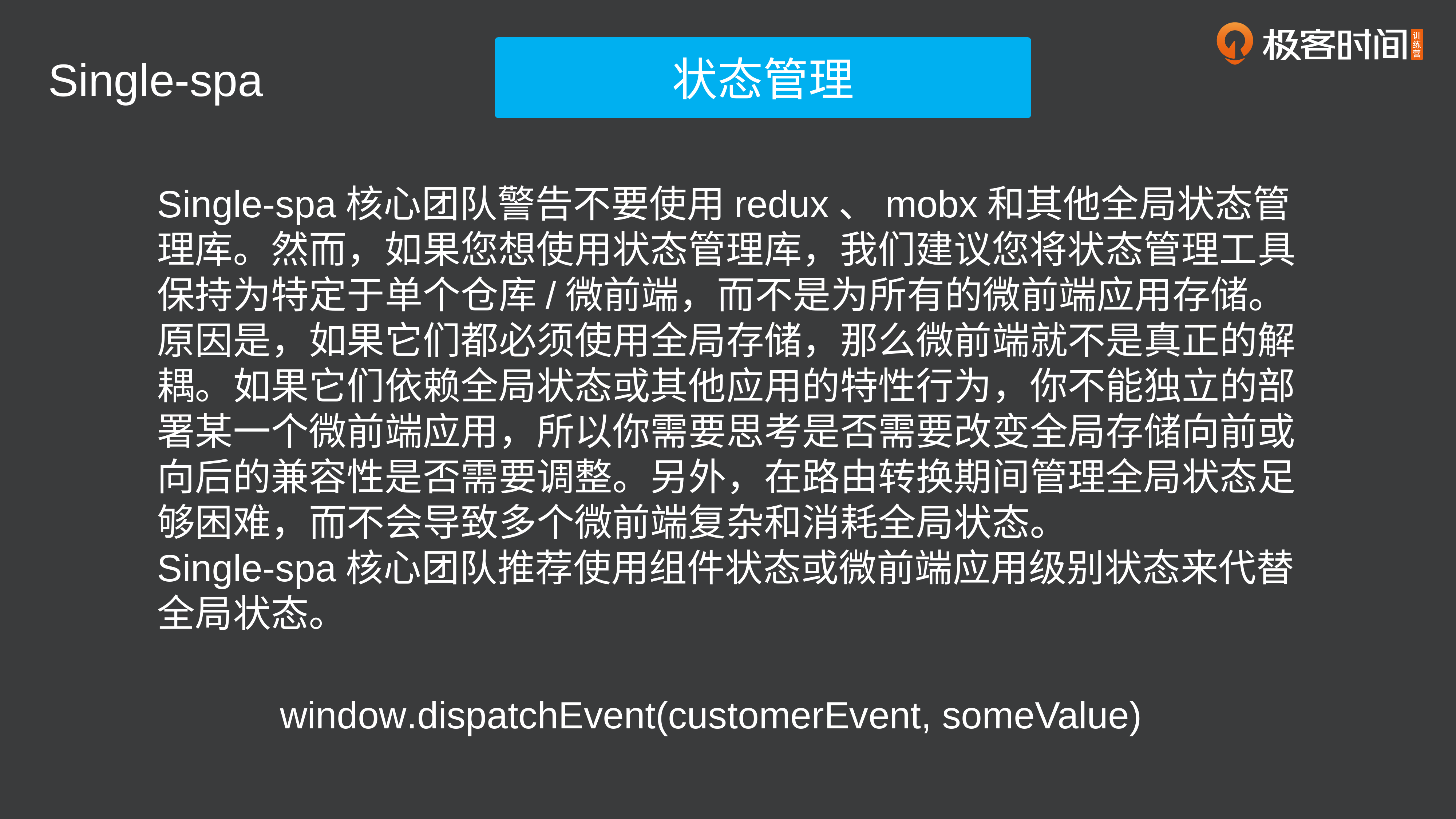

状态管理
Single-spa

Single-spa核心团队警告不要使用redux、mobx和其他全局状态管理库。然而，如果您想使用状态管理库，我们建议您将状态管理工具保持为特定于单个仓库/微前端，而不是为所有的微前端应用存储。
原因是，如果它们都必须使用全局存储，那么微前端就不是真正的解耦。如果它们依赖全局状态或其他应用的特性行为，你不能独立的部署某一个微前端应用，所以你需要思考是否需要改变全局存储向前或向后的兼容性是否需要调整。另外，在路由转换期间管理全局状态足够困难，而不会导致多个微前端复杂和消耗全局状态。
Single-spa核心团队推荐使用组件状态或微前端应用级别状态来代替全局状态。
window.dispatchEvent(customerEvent, someValue)